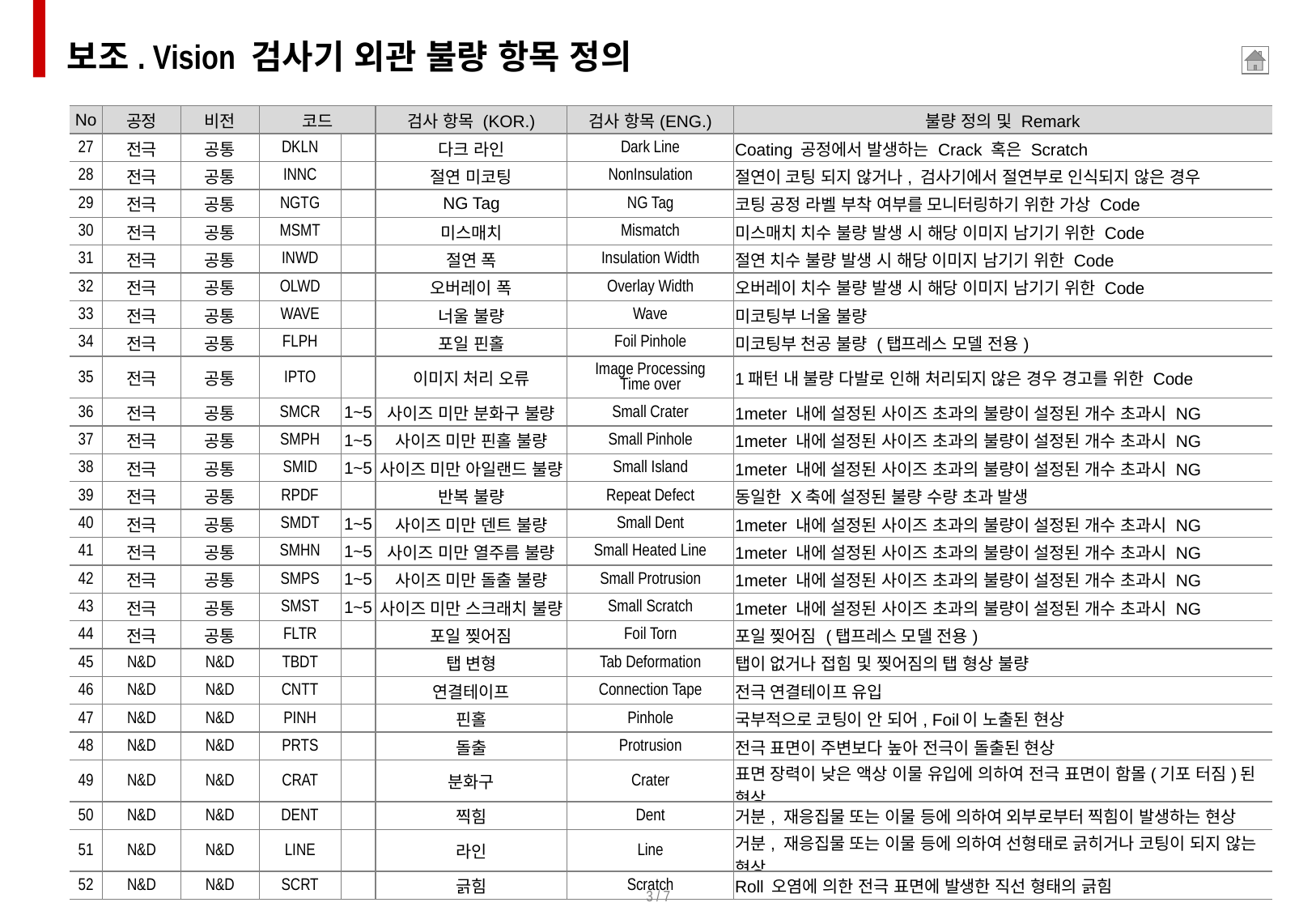

보조. Vision 검사기 외관 불량 항목 정의

| No | 공정 | 비전 | 코드 |  | 검사 항목 (KOR.) | 검사 항목(ENG.) | 불량 정의 및 Remark |
| --- | --- | --- | --- | --- | --- | --- | --- |
| 27 | 전극 | 공통 | DKLN |  | 다크 라인 | Dark Line | Coating 공정에서 발생하는 Crack 혹은 Scratch |
| 28 | 전극 | 공통 | INNC |  | 절연 미코팅 | NonInsulation | 절연이 코팅 되지 않거나, 검사기에서 절연부로 인식되지 않은 경우 |
| 29 | 전극 | 공통 | NGTG |  | NG Tag | NG Tag | 코팅 공정 라벨 부착 여부를 모니터링하기 위한 가상 Code |
| 30 | 전극 | 공통 | MSMT |  | 미스매치 | Mismatch | 미스매치 치수 불량 발생 시 해당 이미지 남기기 위한 Code |
| 31 | 전극 | 공통 | INWD |  | 절연 폭 | Insulation Width | 절연 치수 불량 발생 시 해당 이미지 남기기 위한 Code |
| 32 | 전극 | 공통 | OLWD |  | 오버레이 폭 | Overlay Width | 오버레이 치수 불량 발생 시 해당 이미지 남기기 위한 Code |
| 33 | 전극 | 공통 | WAVE |  | 너울 불량 | Wave | 미코팅부 너울 불량 |
| 34 | 전극 | 공통 | FLPH |  | 포일 핀홀 | Foil Pinhole | 미코팅부 천공 불량 (탭프레스 모델 전용) |
| 35 | 전극 | 공통 | IPTO |  | 이미지 처리 오류 | Image Processing Time over | 1패턴 내 불량 다발로 인해 처리되지 않은 경우 경고를 위한 Code |
| 36 | 전극 | 공통 | SMCR | 1~5 | 사이즈 미만 분화구 불량 | Small Crater | 1meter 내에 설정된 사이즈 초과의 불량이 설정된 개수 초과시 NG |
| 37 | 전극 | 공통 | SMPH | 1~5 | 사이즈 미만 핀홀 불량 | Small Pinhole | 1meter 내에 설정된 사이즈 초과의 불량이 설정된 개수 초과시 NG |
| 38 | 전극 | 공통 | SMID | 1~5 | 사이즈 미만 아일랜드 불량 | Small Island | 1meter 내에 설정된 사이즈 초과의 불량이 설정된 개수 초과시 NG |
| 39 | 전극 | 공통 | RPDF |  | 반복 불량 | Repeat Defect | 동일한 X축에 설정된 불량 수량 초과 발생 |
| 40 | 전극 | 공통 | SMDT | 1~5 | 사이즈 미만 덴트 불량 | Small Dent | 1meter 내에 설정된 사이즈 초과의 불량이 설정된 개수 초과시 NG |
| 41 | 전극 | 공통 | SMHN | 1~5 | 사이즈 미만 열주름 불량 | Small Heated Line | 1meter 내에 설정된 사이즈 초과의 불량이 설정된 개수 초과시 NG |
| 42 | 전극 | 공통 | SMPS | 1~5 | 사이즈 미만 돌출 불량 | Small Protrusion | 1meter 내에 설정된 사이즈 초과의 불량이 설정된 개수 초과시 NG |
| 43 | 전극 | 공통 | SMST | 1~5 | 사이즈 미만 스크래치 불량 | Small Scratch | 1meter 내에 설정된 사이즈 초과의 불량이 설정된 개수 초과시 NG |
| 44 | 전극 | 공통 | FLTR |  | 포일 찢어짐 | Foil Torn | 포일 찢어짐 (탭프레스 모델 전용) |
| 45 | N&D | N&D | TBDT |  | 탭 변형 | Tab Deformation | 탭이 없거나 접힘 및 찢어짐의 탭 형상 불량 |
| 46 | N&D | N&D | CNTT |  | 연결테이프 | Connection Tape | 전극 연결테이프 유입 |
| 47 | N&D | N&D | PINH |  | 핀홀 | Pinhole | 국부적으로 코팅이 안 되어, Foil이 노출된 현상 |
| 48 | N&D | N&D | PRTS |  | 돌출 | Protrusion | 전극 표면이 주변보다 높아 전극이 돌출된 현상 |
| 49 | N&D | N&D | CRAT |  | 분화구 | Crater | 표면 장력이 낮은 액상 이물 유입에 의하여 전극 표면이 함몰(기포 터짐)된 현상 |
| 50 | N&D | N&D | DENT |  | 찍힘 | Dent | 거분, 재응집물 또는 이물 등에 의하여 외부로부터 찍힘이 발생하는 현상 |
| 51 | N&D | N&D | LINE |  | 라인 | Line | 거분, 재응집물 또는 이물 등에 의하여 선형태로 긁히거나 코팅이 되지 않는 현상 |
| 52 | N&D | N&D | SCRT |  | 긁힘 | Scratch | Roll 오염에 의한 전극 표면에 발생한 직선 형태의 긁힘 |
3 / 7